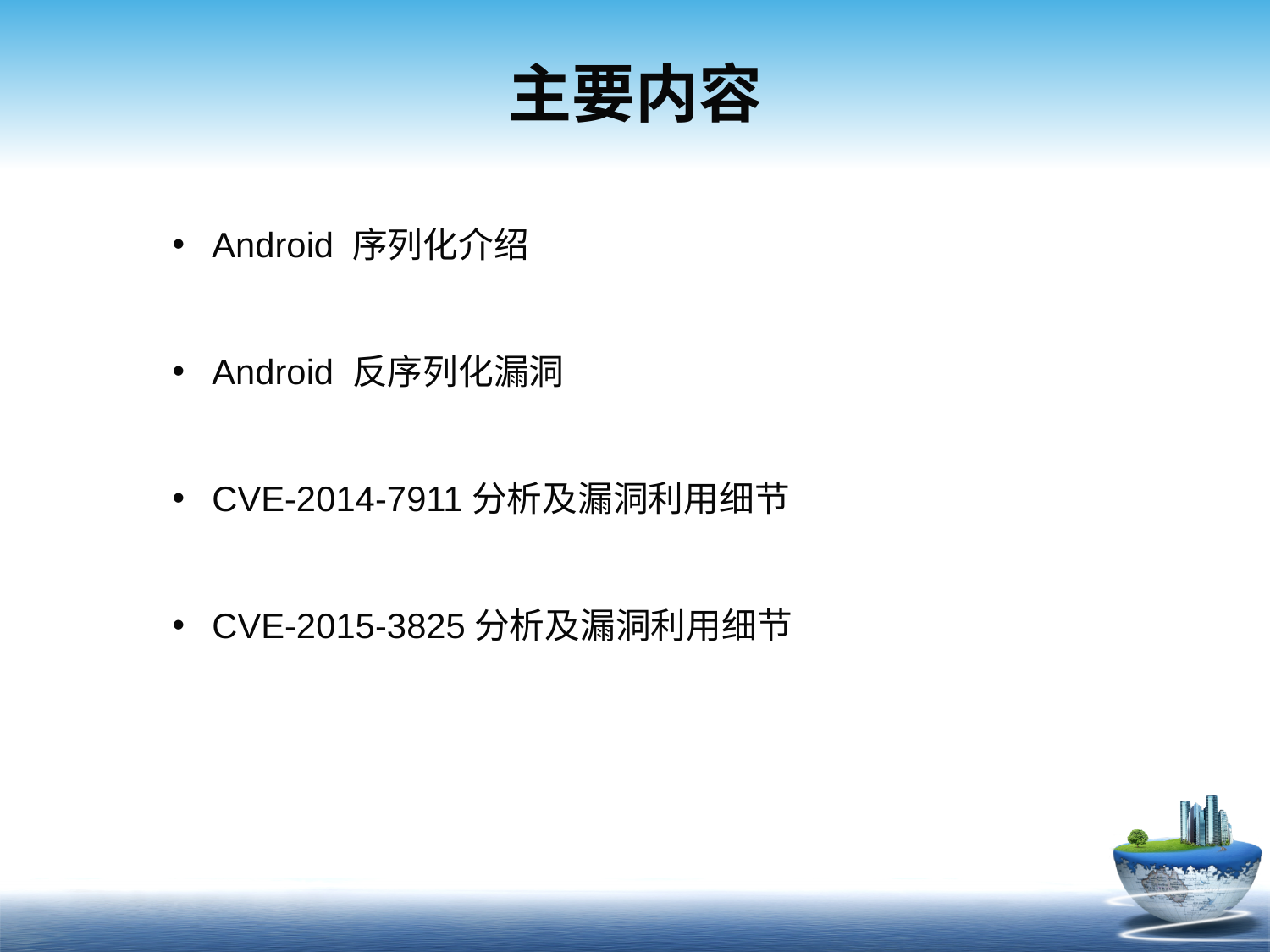

# 主要内容
Android 序列化介绍

Android 反序列化漏洞

CVE-2014-7911分析及漏洞利用细节

CVE-2015-3825分析及漏洞利用细节